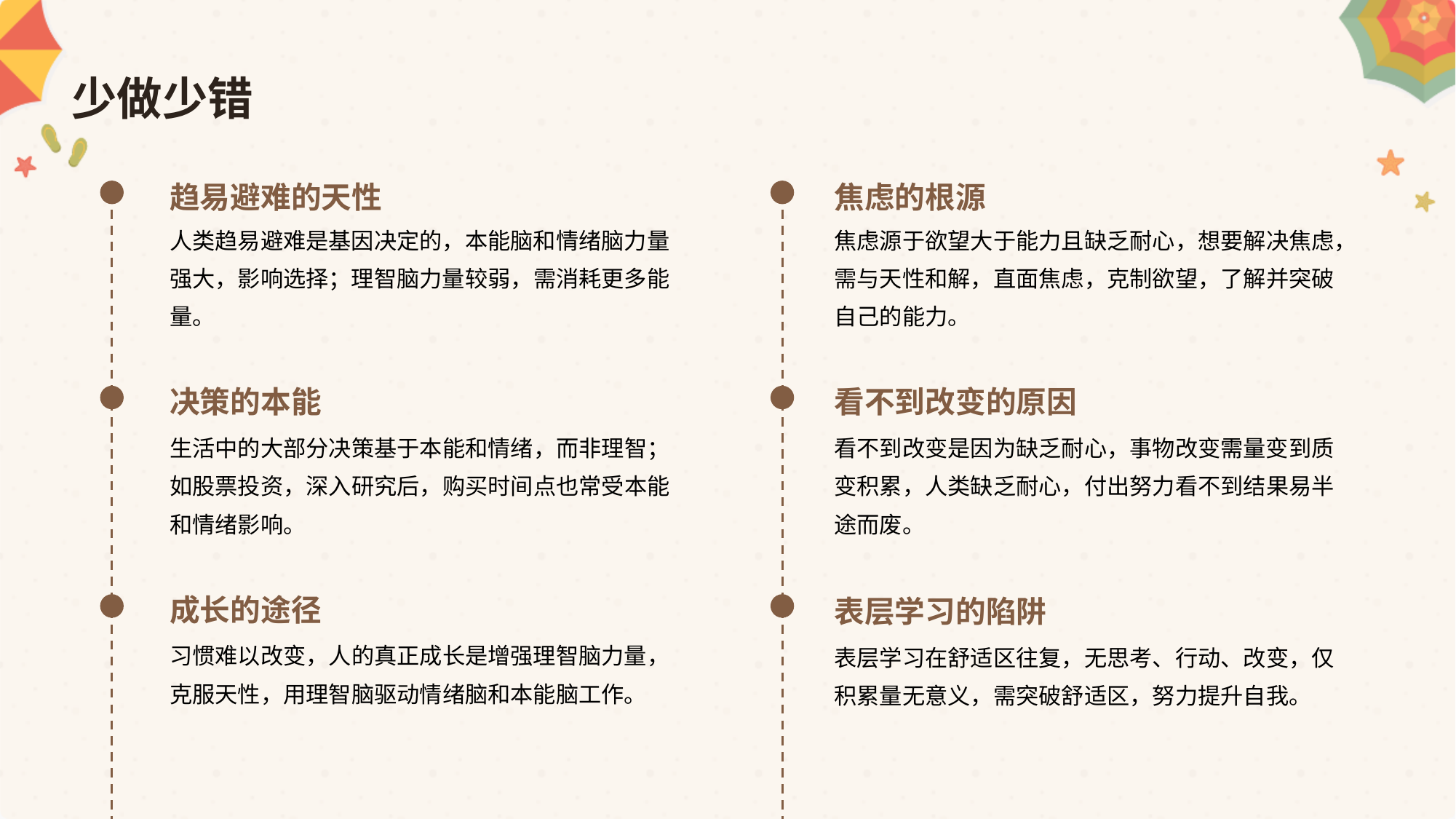

少做少错
趋易避难的天性
焦虑的根源

人类趋易避难是基因决定的，本能脑和情绪脑力量强大，影响选择；理智脑力量较弱，需消耗更多能量。
焦虑源于欲望大于能力且缺乏耐心，想要解决焦虑，需与天性和解，直面焦虑，克制欲望，了解并突破自己的能力。
决策的本能
看不到改变的原因
生活中的大部分决策基于本能和情绪，而非理智；如股票投资，深入研究后，购买时间点也常受本能和情绪影响。
看不到改变是因为缺乏耐心，事物改变需量变到质变积累，人类缺乏耐心，付出努力看不到结果易半途而废。
成长的途径
表层学习的陷阱
习惯难以改变，人的真正成长是增强理智脑力量，克服天性，用理智脑驱动情绪脑和本能脑工作。
表层学习在舒适区往复，无思考、行动、改变，仅积累量无意义，需突破舒适区，努力提升自我。